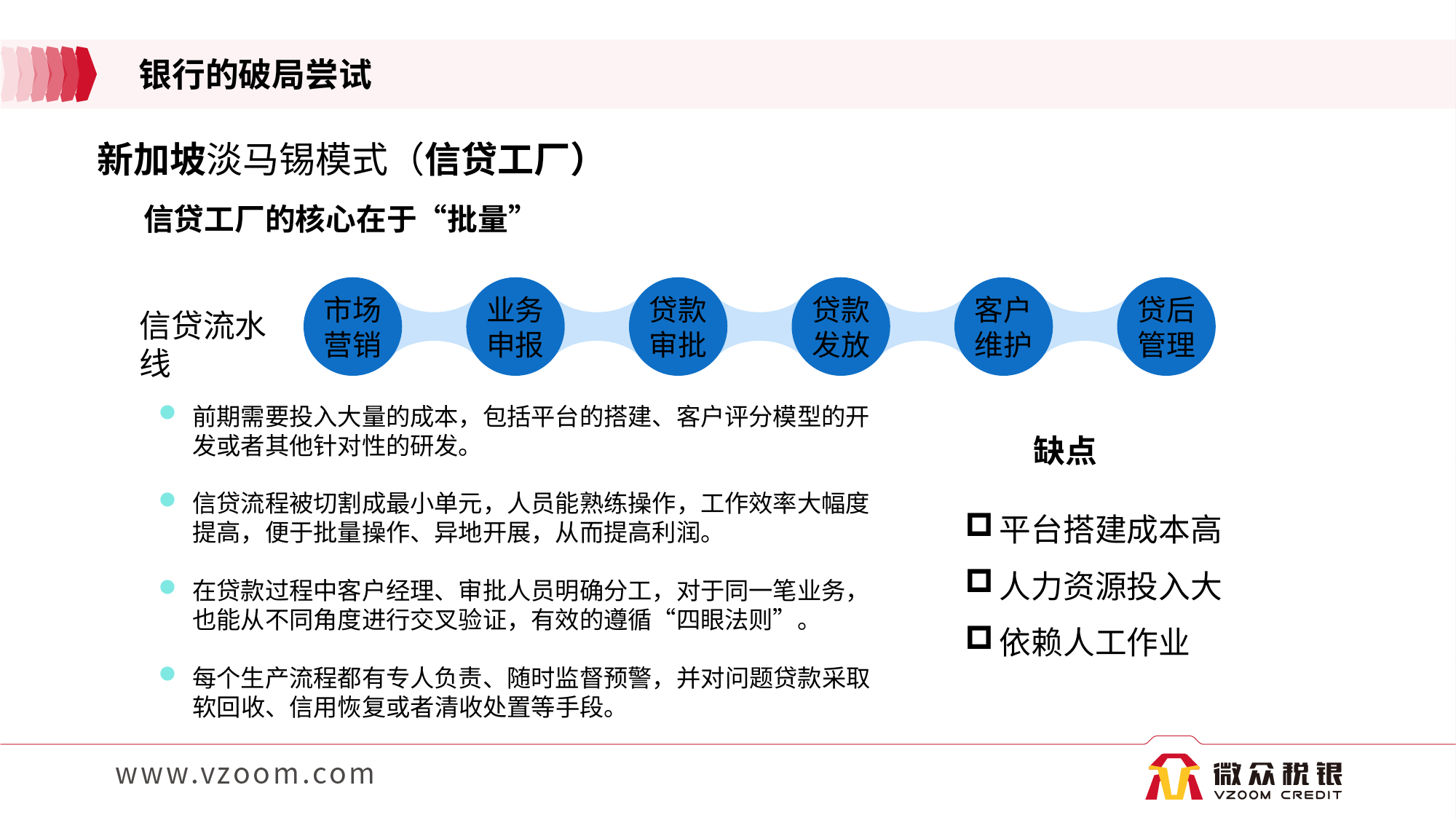

银行的破局尝试

新加坡淡马锡模式（信贷工厂）
信贷工厂的核心在于“批量”
市场营销
业务申报
贷款审批
贷款发放
客户维护
贷后管理

信贷流水线
前期需要投入大量的成本，包括平台的搭建、客户评分模型的开发或者其他针对性的研发。

信贷流程被切割成最小单元，人员能熟练操作，工作效率大幅度提高，便于批量操作、异地开展，从而提高利润。

在贷款过程中客户经理、审批人员明确分工，对于同一笔业务，也能从不同角度进行交叉验证，有效的遵循“四眼法则”。

每个生产流程都有专人负责、随时监督预警，并对问题贷款采取软回收、信用恢复或者清收处置等手段。
缺点
平台搭建成本高
人力资源投入大
依赖人工作业